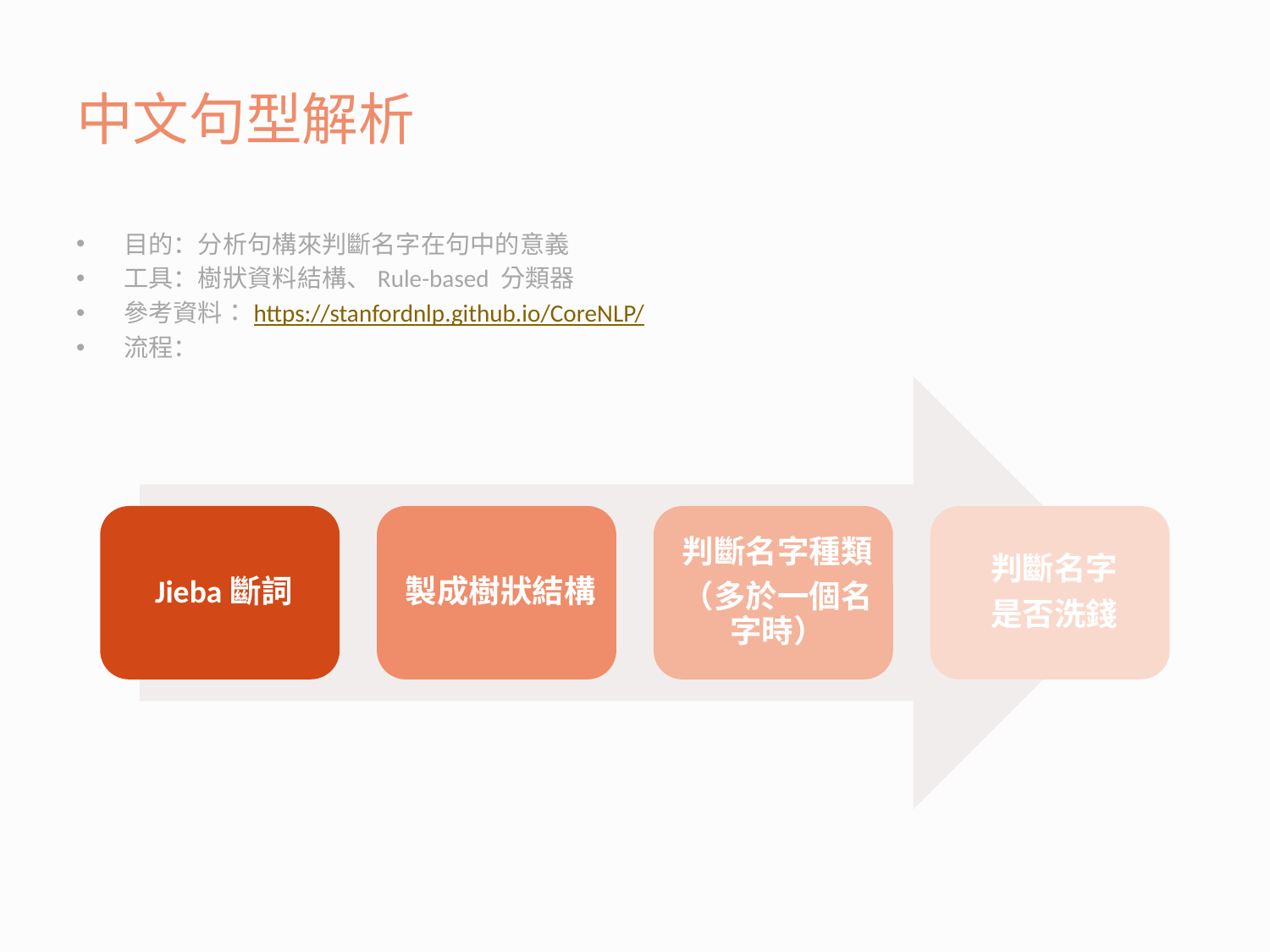

# 中文句型解析
目的：分析句構來判斷名字在句中的意義
工具：樹狀資料結構、Rule-based 分類器
參考資料：https://stanfordnlp.github.io/CoreNLP/
流程：
Jieba斷詞
製成樹狀結構
判斷名字種類
（多於一個名字時）
判斷名字
是否洗錢